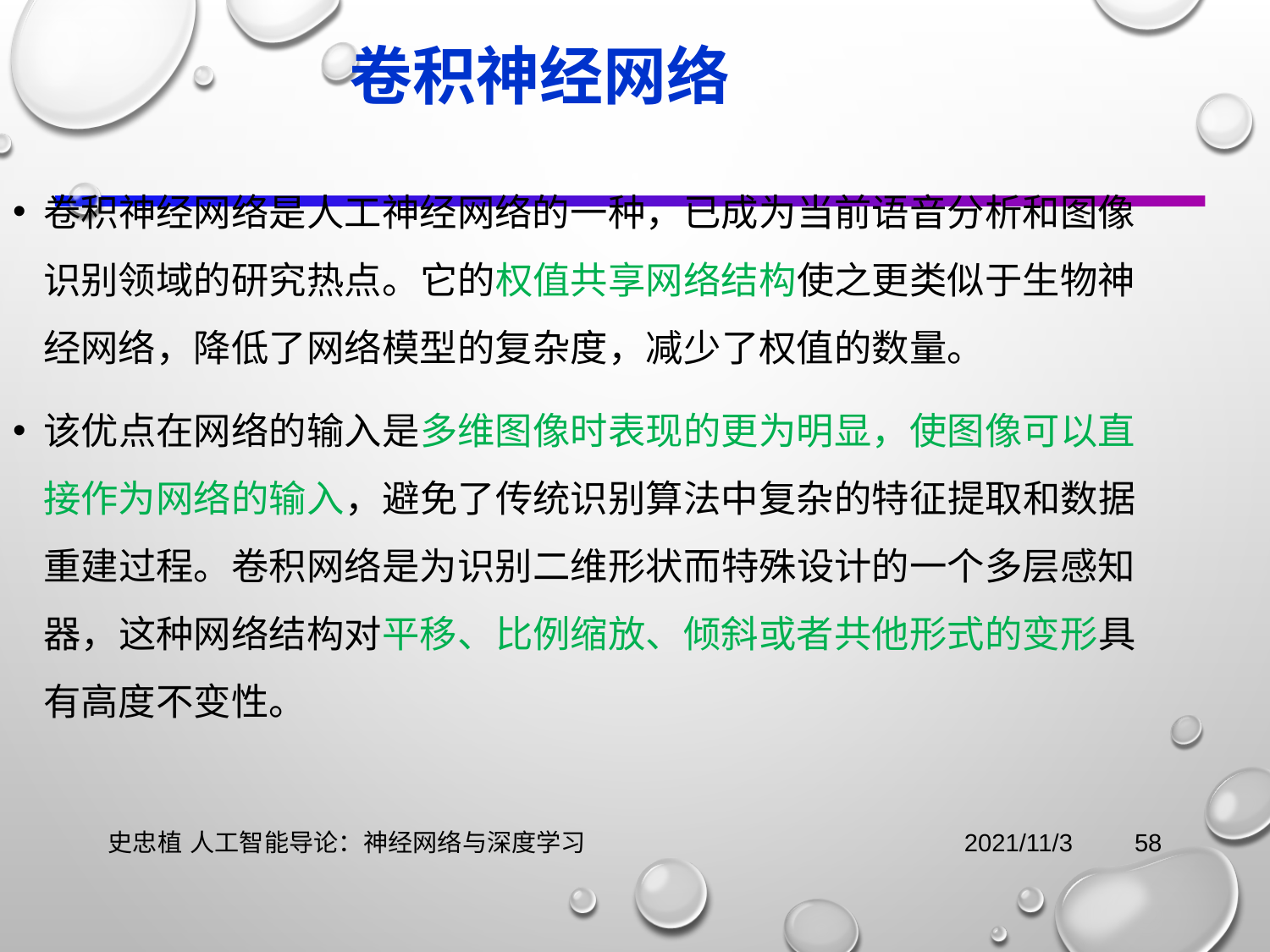

卷积神经网络
卷积神经网络是人工神经网络的一种，已成为当前语音分析和图像识别领域的研究热点。它的权值共享网络结构使之更类似于生物神经网络，降低了网络模型的复杂度，减少了权值的数量。
该优点在网络的输入是多维图像时表现的更为明显，使图像可以直接作为网络的输入，避免了传统识别算法中复杂的特征提取和数据重建过程。卷积网络是为识别二维形状而特殊设计的一个多层感知器，这种网络结构对平移、比例缩放、倾斜或者共他形式的变形具有高度不变性。

史忠植 人工智能导论：神经网络与深度学习
2021/11/3
58